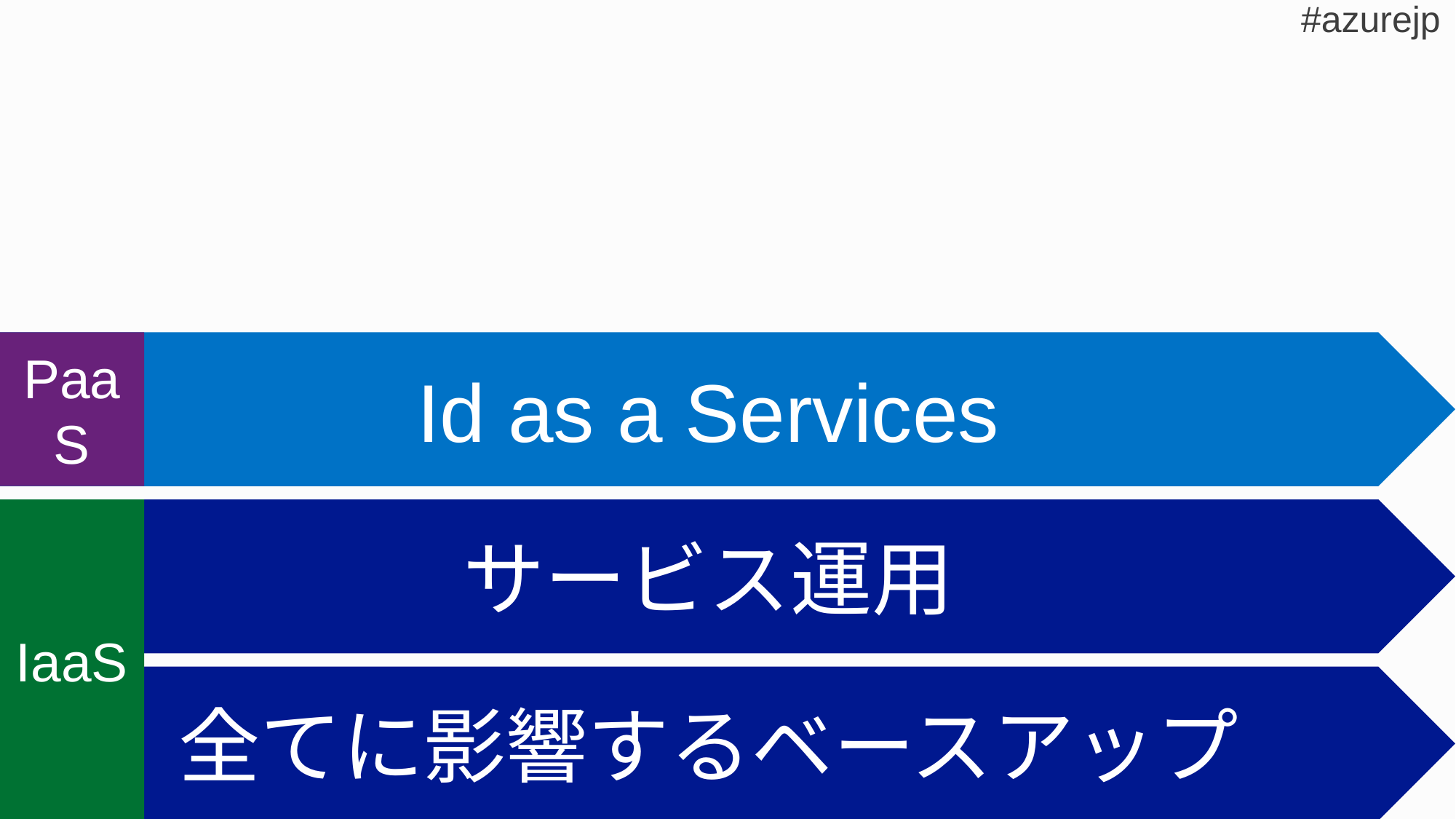

PaaS
Id as a Services
IaaS
サービス運用
全てに影響するベースアップ